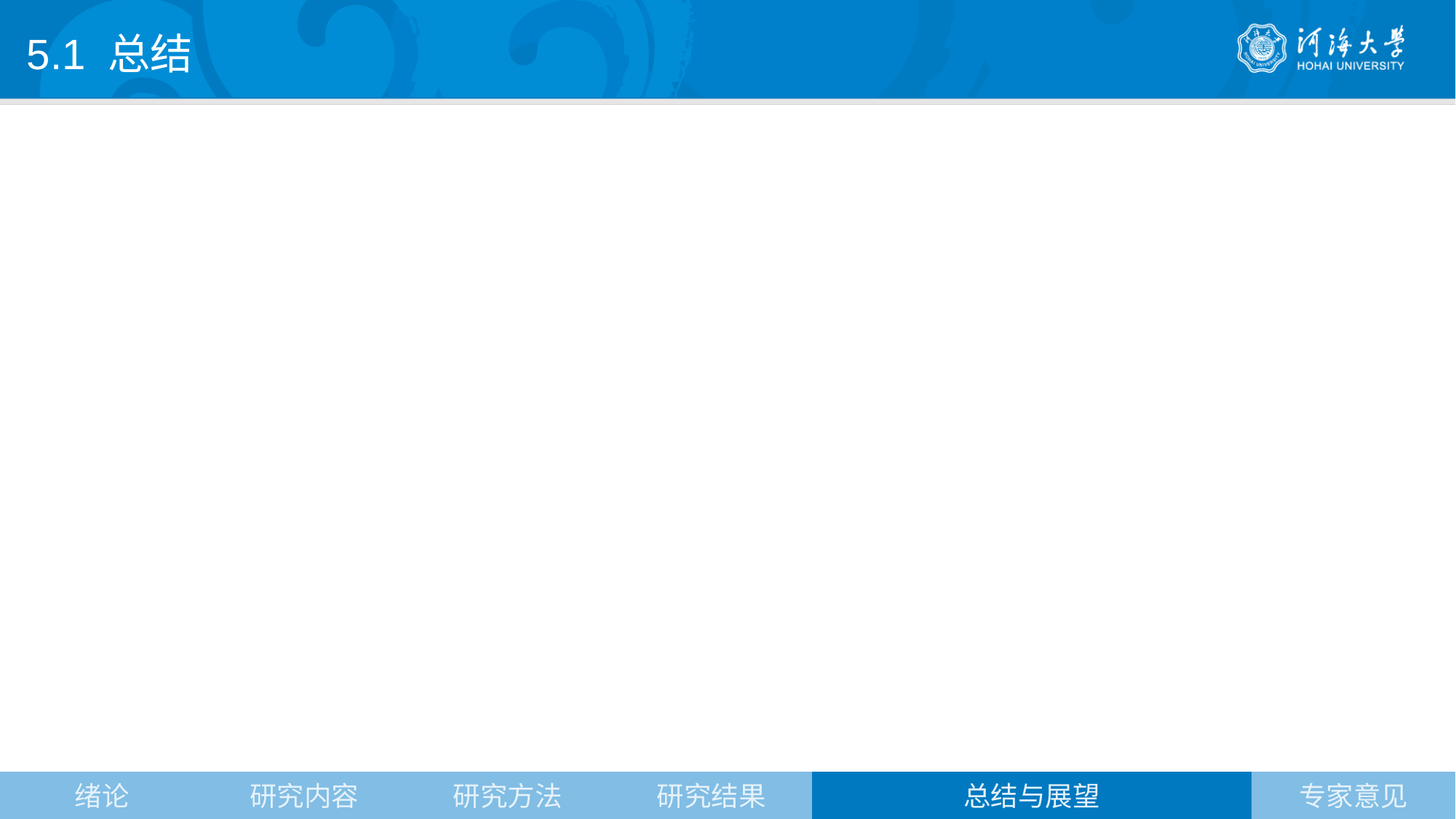

5.1 总结
专家意见
绪论
研究内容
研究方法
研究结果
总结与展望